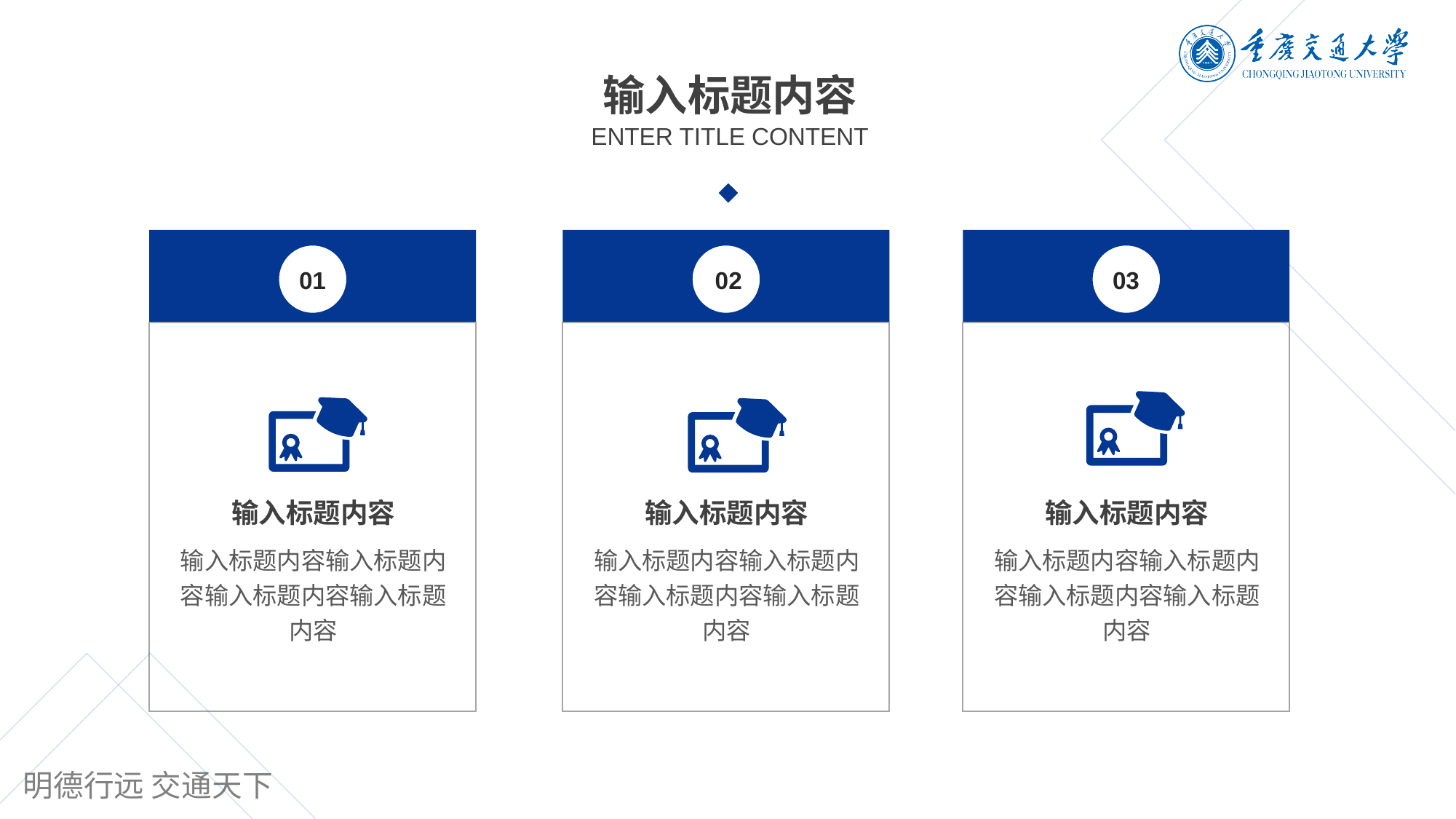

输入标题内容
ENTER TITLE CONTENT

01
02
03

输入标题内容
输入标题内容
输入标题内容
输入标题内容输入标题内容输入标题内容输入标题内容
输入标题内容输入标题内容输入标题内容输入标题内容
输入标题内容输入标题内容输入标题内容输入标题内容